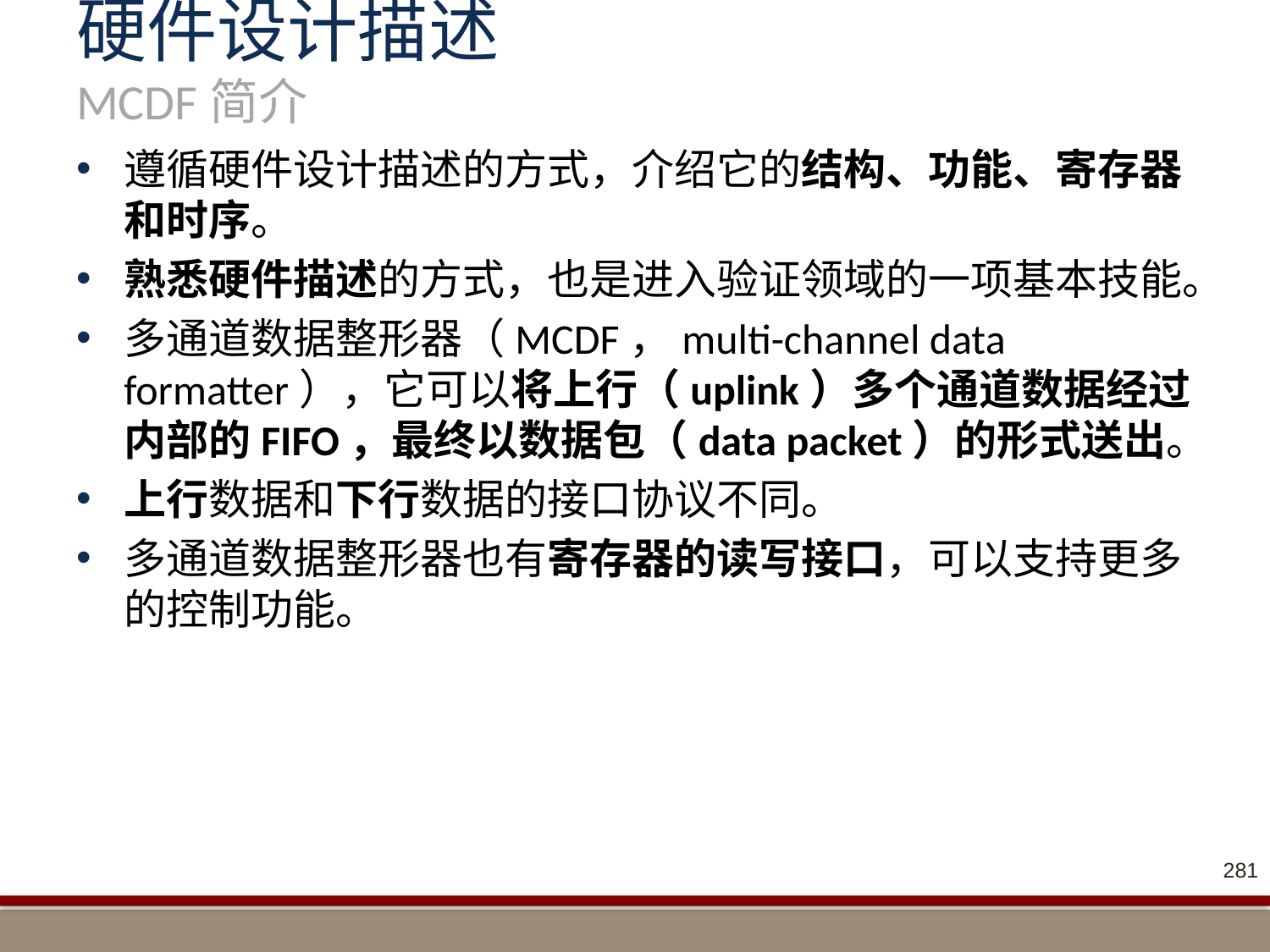

# 硬件设计描述 MCDF简介
遵循硬件设计描述的方式，介绍它的结构、功能、寄存器和时序。
熟悉硬件描述的方式，也是进入验证领域的一项基本技能。
多通道数据整形器（MCDF，multi-channel data formatter），它可以将上行（uplink）多个通道数据经过内部的FIFO，最终以数据包（data packet）的形式送出。
上行数据和下行数据的接口协议不同。
多通道数据整形器也有寄存器的读写接口，可以支持更多的控制功能。
281